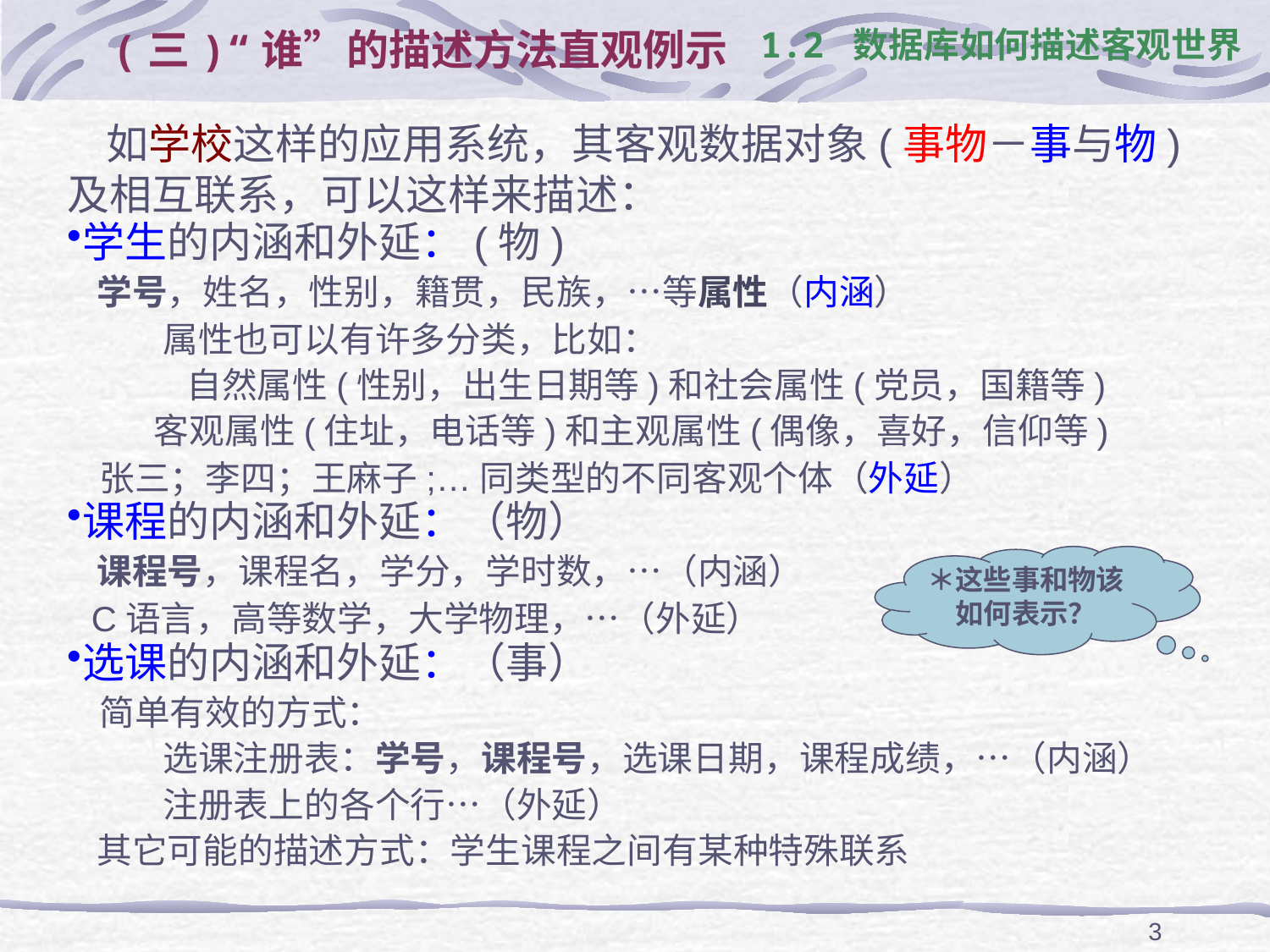

# 1.2 数据库如何描述客观世界
(三)“谁”的描述方法直观例示
   如学校这样的应用系统，其客观数据对象(事物－事与物)及相互联系，可以这样来描述：
学生的内涵和外延：(物)
  学号，姓名，性别，籍贯，民族，…等属性（内涵）
   属性也可以有许多分类，比如：
      自然属性(性别，出生日期等)和社会属性(党员，国籍等)
        客观属性(住址，电话等)和主观属性(偶像，喜好，信仰等)
   张三；李四；王麻子;…同类型的不同客观个体（外延）
课程的内涵和外延：（物）
  课程号，课程名，学分，学时数，…（内涵）
  C语言，高等数学，大学物理，…（外延）
选课的内涵和外延：（事）
   简单有效的方式：
   选课注册表：学号，课程号，选课日期，课程成绩，…（内涵）
   注册表上的各个行…（外延）
  其它可能的描述方式：学生课程之间有某种特殊联系

＊这些事和物该如何表示？
3